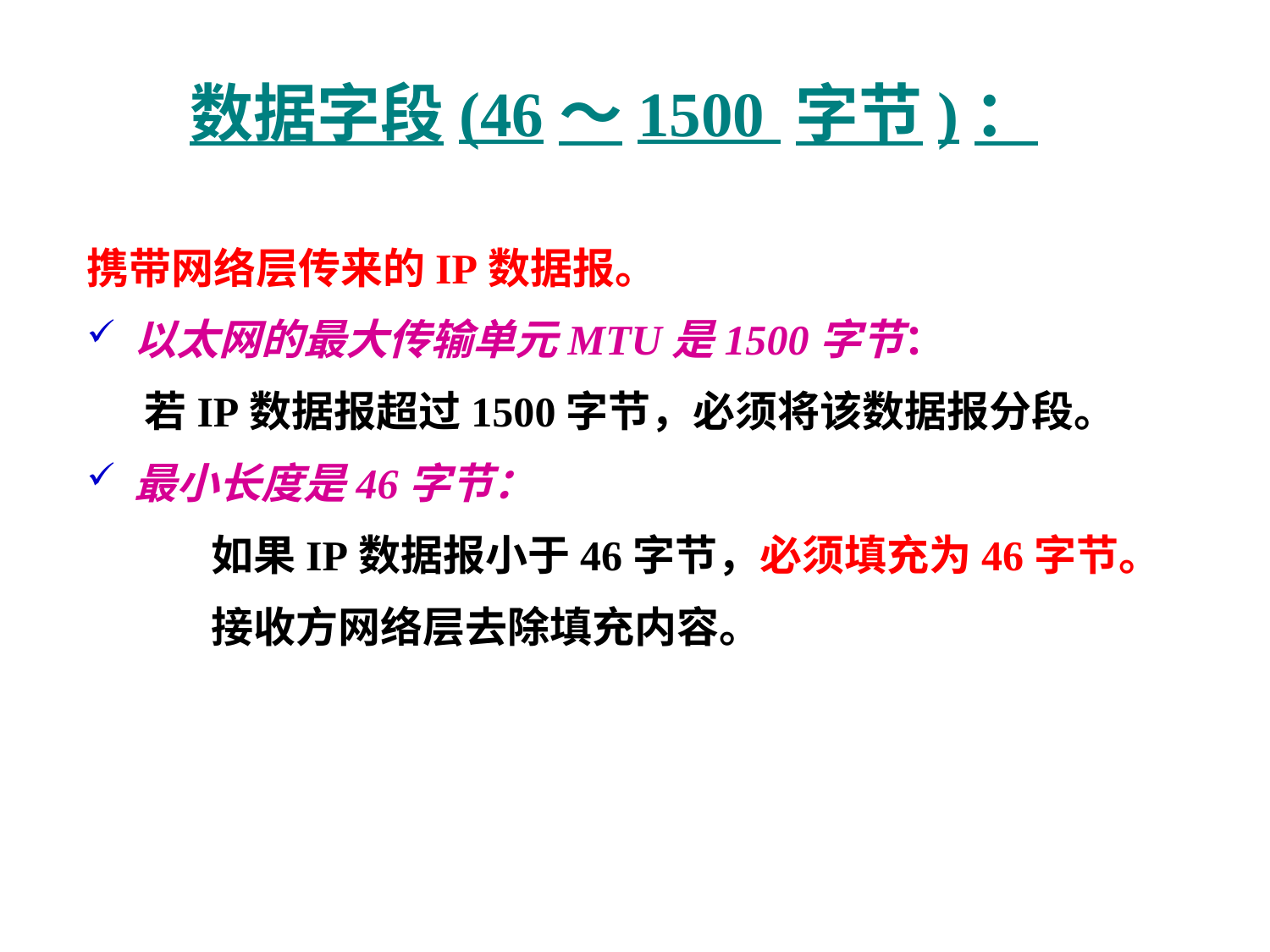

# 数据字段(46～1500 字节)：
携带网络层传来的IP数据报。
以太网的最大传输单元MTU是1500字节：
     若IP数据报超过1500字节，必须将该数据报分段。
最小长度是46字节：
            如果IP数据报小于46字节，必须填充为46字节。
            接收方网络层去除填充内容。
111